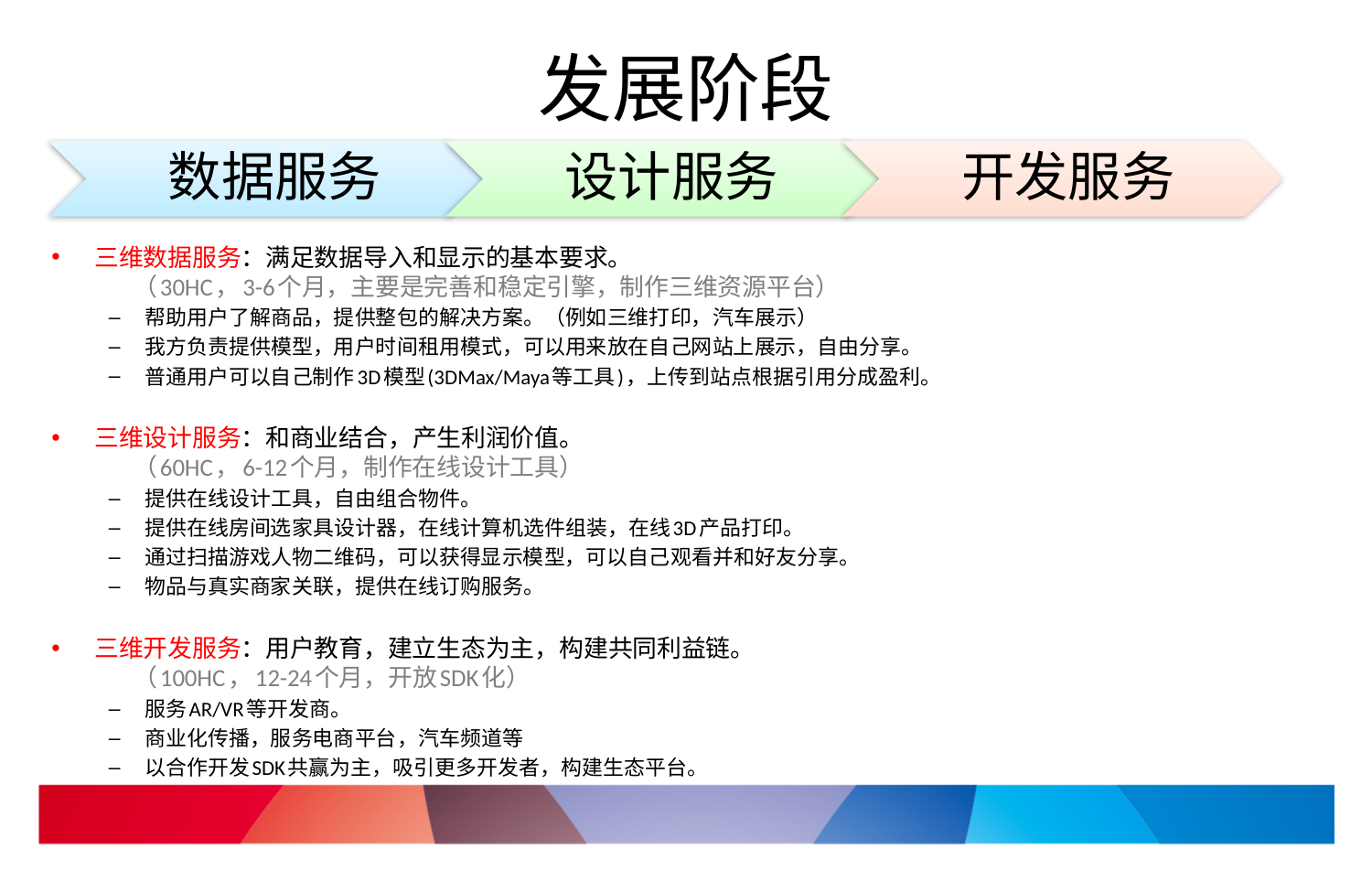

# 发展阶段
数据服务
设计服务
开发服务
三维数据服务：满足数据导入和显示的基本要求。
       （30HC，3-6个月，主要是完善和稳定引擎，制作三维资源平台）
帮助用户了解商品，提供整包的解决方案。（例如三维打印，汽车展示）
我方负责提供模型，用户时间租用模式，可以用来放在自己网站上展示，自由分享。
普通用户可以自己制作3D模型(3DMax/Maya等工具)，上传到站点根据引用分成盈利。

三维设计服务：和商业结合，产生利润价值。
       （60HC，6-12个月，制作在线设计工具）
提供在线设计工具，自由组合物件。
提供在线房间选家具设计器，在线计算机选件组装，在线3D产品打印。
通过扫描游戏人物二维码，可以获得显示模型，可以自己观看并和好友分享。
物品与真实商家关联，提供在线订购服务。

三维开发服务：用户教育，建立生态为主，构建共同利益链。
       （100HC，12-24个月，开放SDK化）
服务AR/VR等开发商。
商业化传播，服务电商平台，汽车频道等
以合作开发SDK共赢为主，吸引更多开发者，构建生态平台。